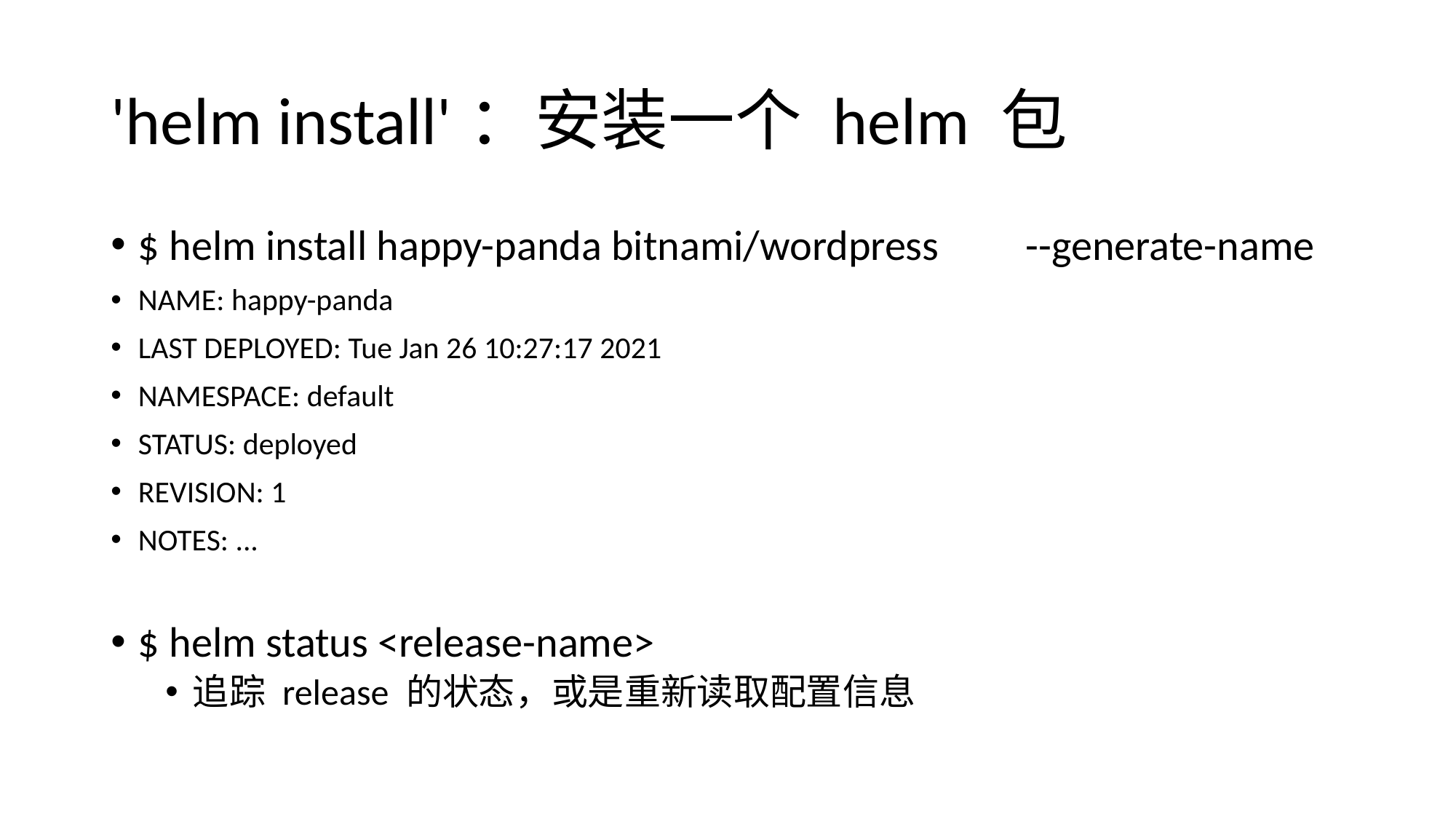

# 'helm install'：安装一个 helm 包
$ helm install happy-panda bitnami/wordpress         --generate-name
NAME: happy-panda
LAST DEPLOYED: Tue Jan 26 10:27:17 2021
NAMESPACE: default
STATUS: deployed
REVISION: 1
NOTES: ...

$ helm status <release-name>
追踪 release 的状态，或是重新读取配置信息